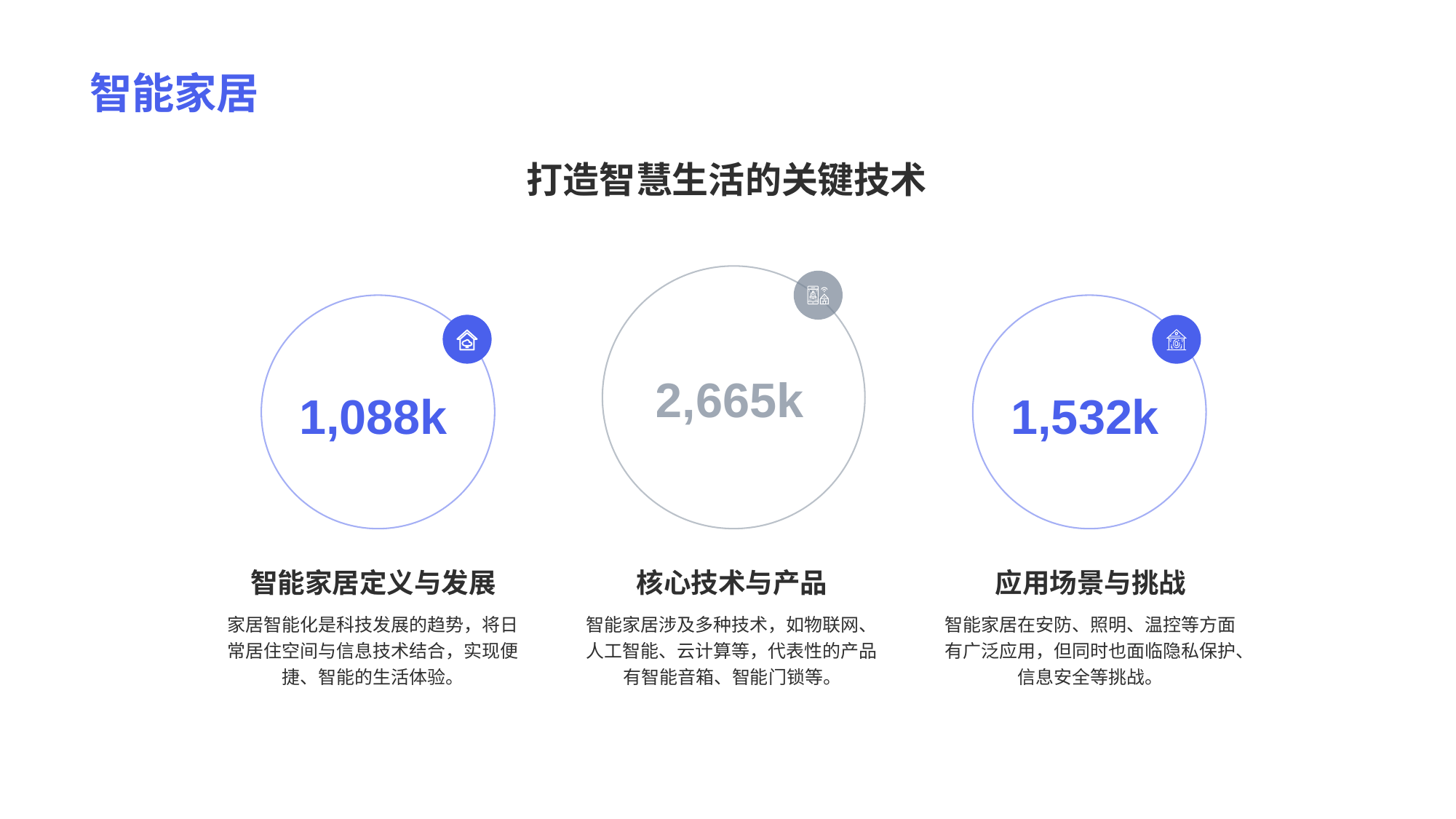

# 智能家居
打造智慧生活的关键技术

2,665k
核心技术与产品
智能家居涉及多种技术，如物联网、人工智能、云计算等，代表性的产品有智能音箱、智能门锁等。

1,088k
智能家居定义与发展
家居智能化是科技发展的趋势，将日常居住空间与信息技术结合，实现便捷、智能的生活体验。

1,532k
应用场景与挑战
智能家居在安防、照明、温控等方面有广泛应用，但同时也面临隐私保护、信息安全等挑战。